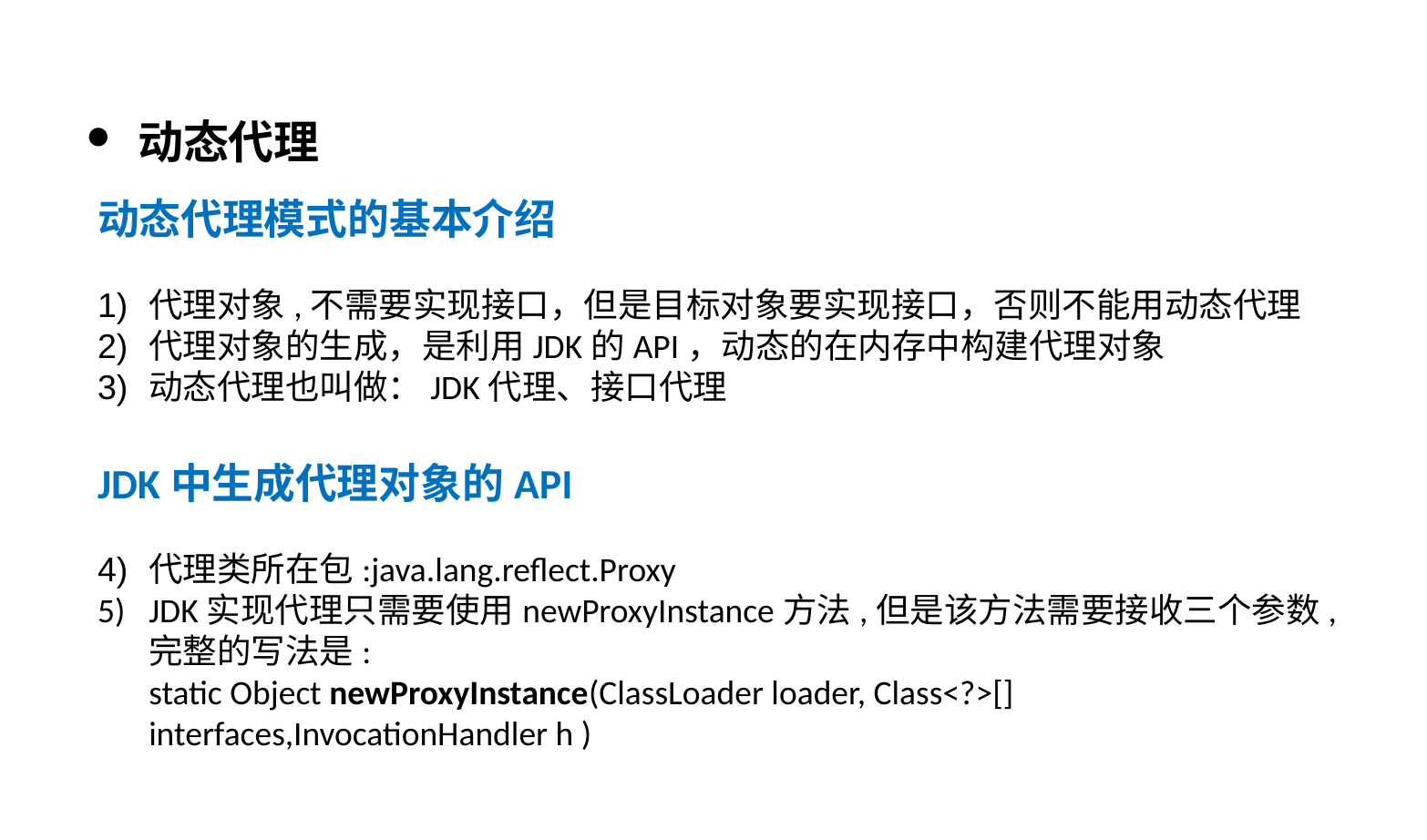

动态代理

动态代理模式的基本介绍

代理对象,不需要实现接口，但是目标对象要实现接口，否则不能用动态代理
代理对象的生成，是利用JDK的API，动态的在内存中构建代理对象
动态代理也叫做：JDK代理、接口代理

JDK中生成代理对象的API

代理类所在包:java.lang.reflect.Proxy
JDK实现代理只需要使用newProxyInstance方法,但是该方法需要接收三个参数,完整的写法是:
static Object newProxyInstance(ClassLoader loader, Class<?>[] interfaces,InvocationHandler h )